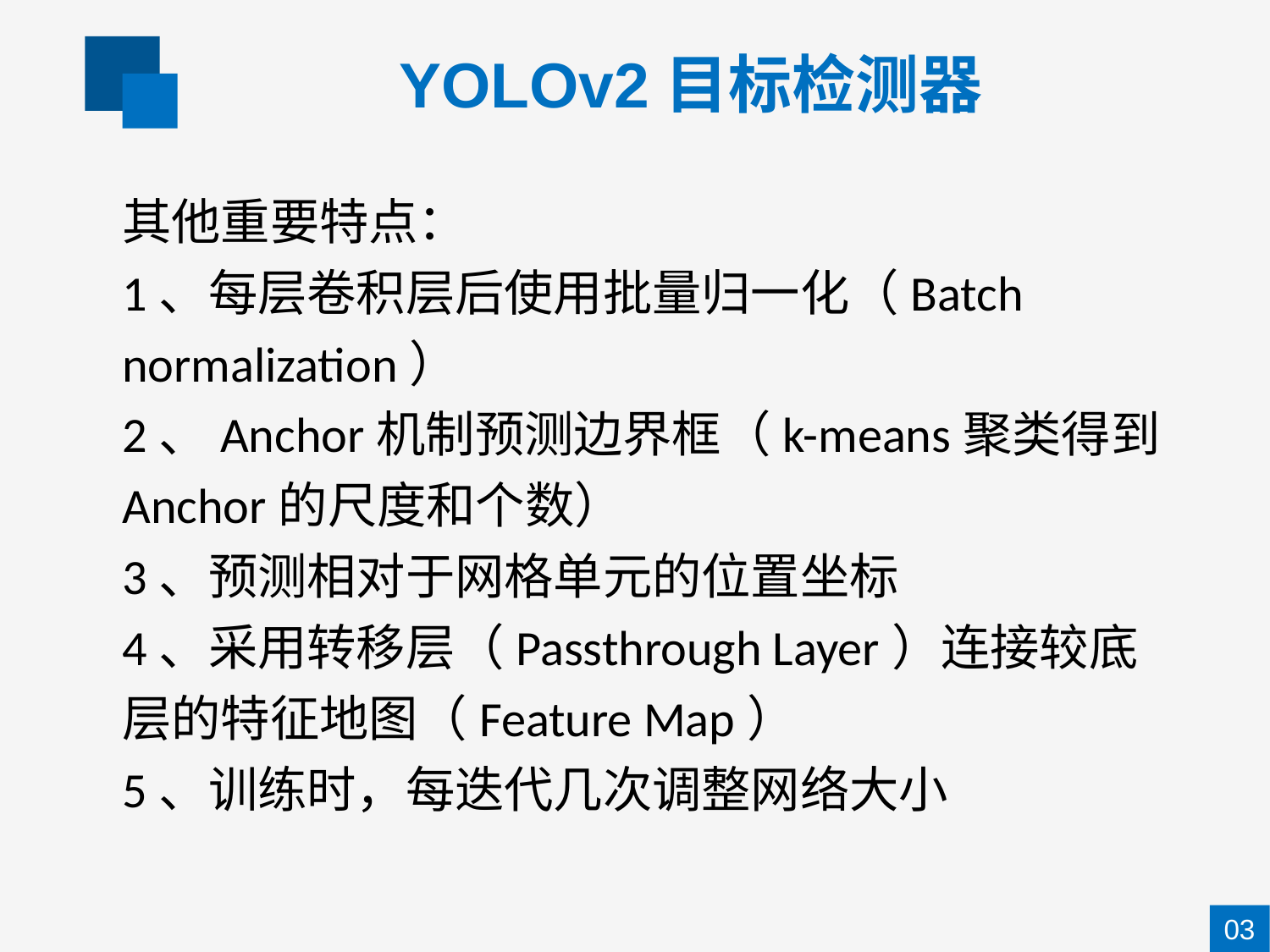

YOLOv2目标检测器
其他重要特点：
1、每层卷积层后使用批量归一化（Batch normalization）
2、Anchor机制预测边界框（k-means聚类得到Anchor的尺度和个数）
3、预测相对于网格单元的位置坐标
4、采用转移层（Passthrough Layer）连接较底层的特征地图（Feature Map）
5、训练时，每迭代几次调整网络大小

03